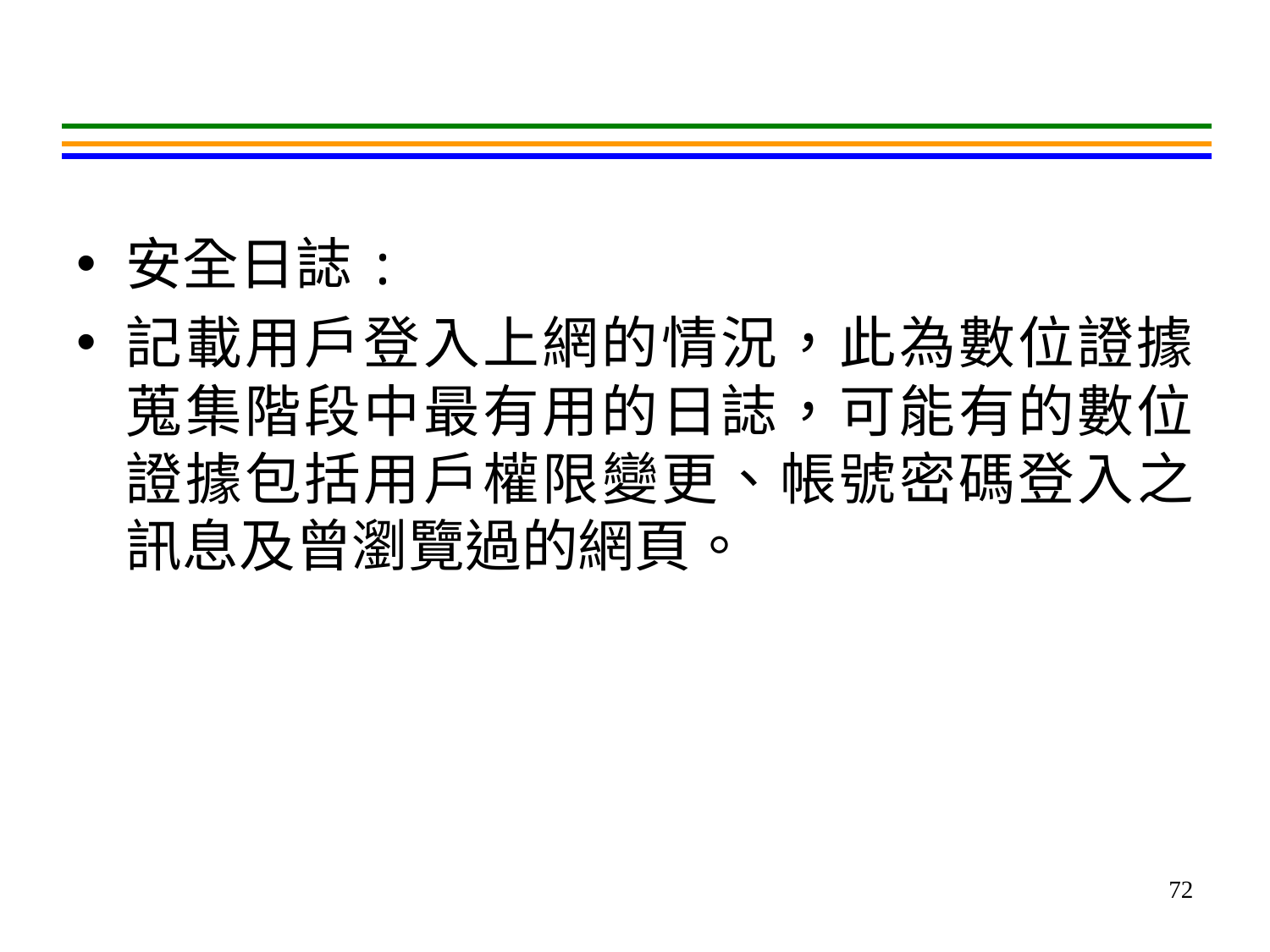

#
安全日誌:
記載用戶登入上網的情況，此為數位證據蒐集階段中最有用的日誌，可能有的數位證據包括用戶權限變更、帳號密碼登入之訊息及曾瀏覽過的網頁。
72